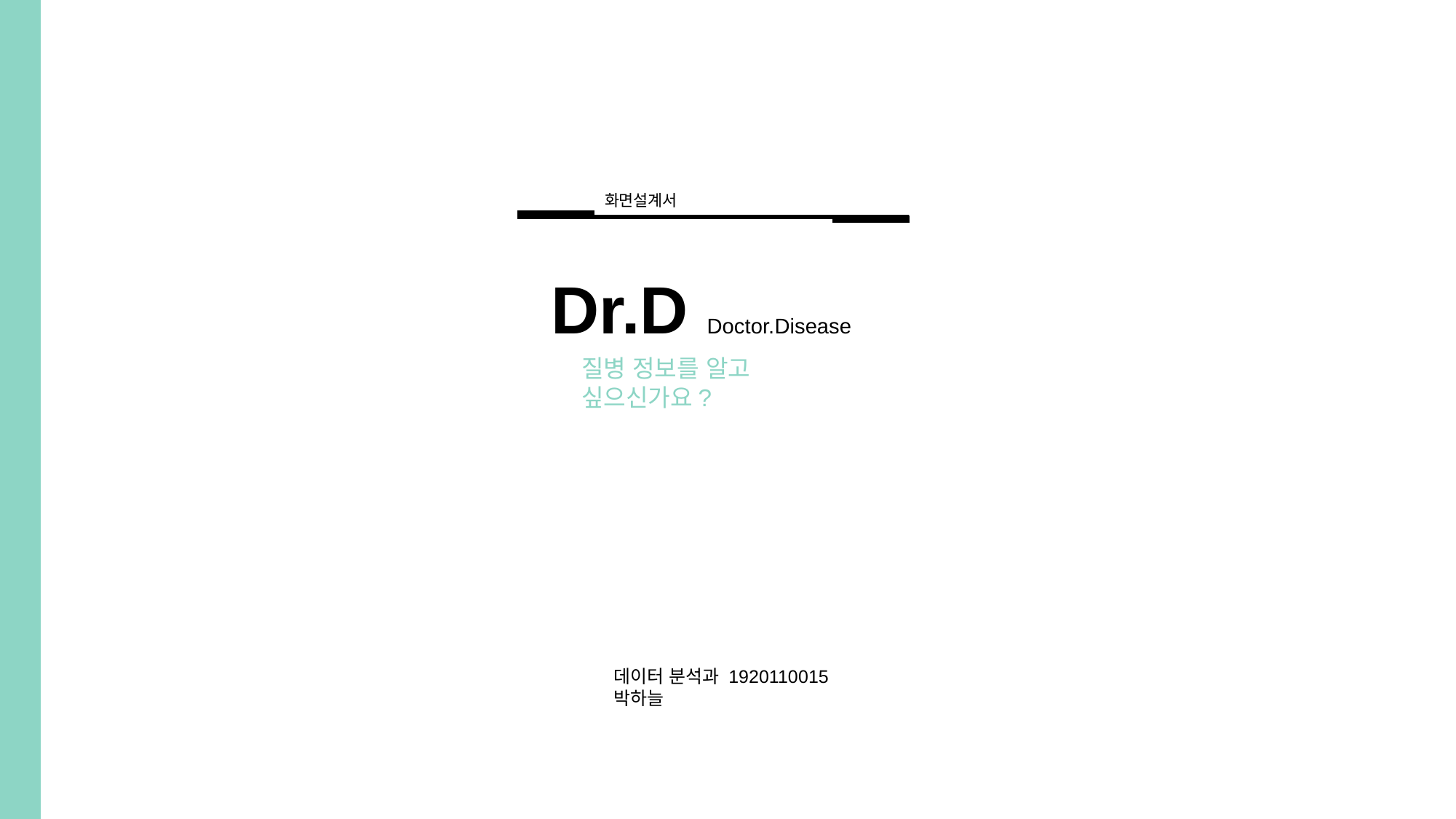

화면설계서

Dr.D Doctor.Disease
질병 정보를 알고 싶으신가요?

데이터 분석과 1920110015 박하늘